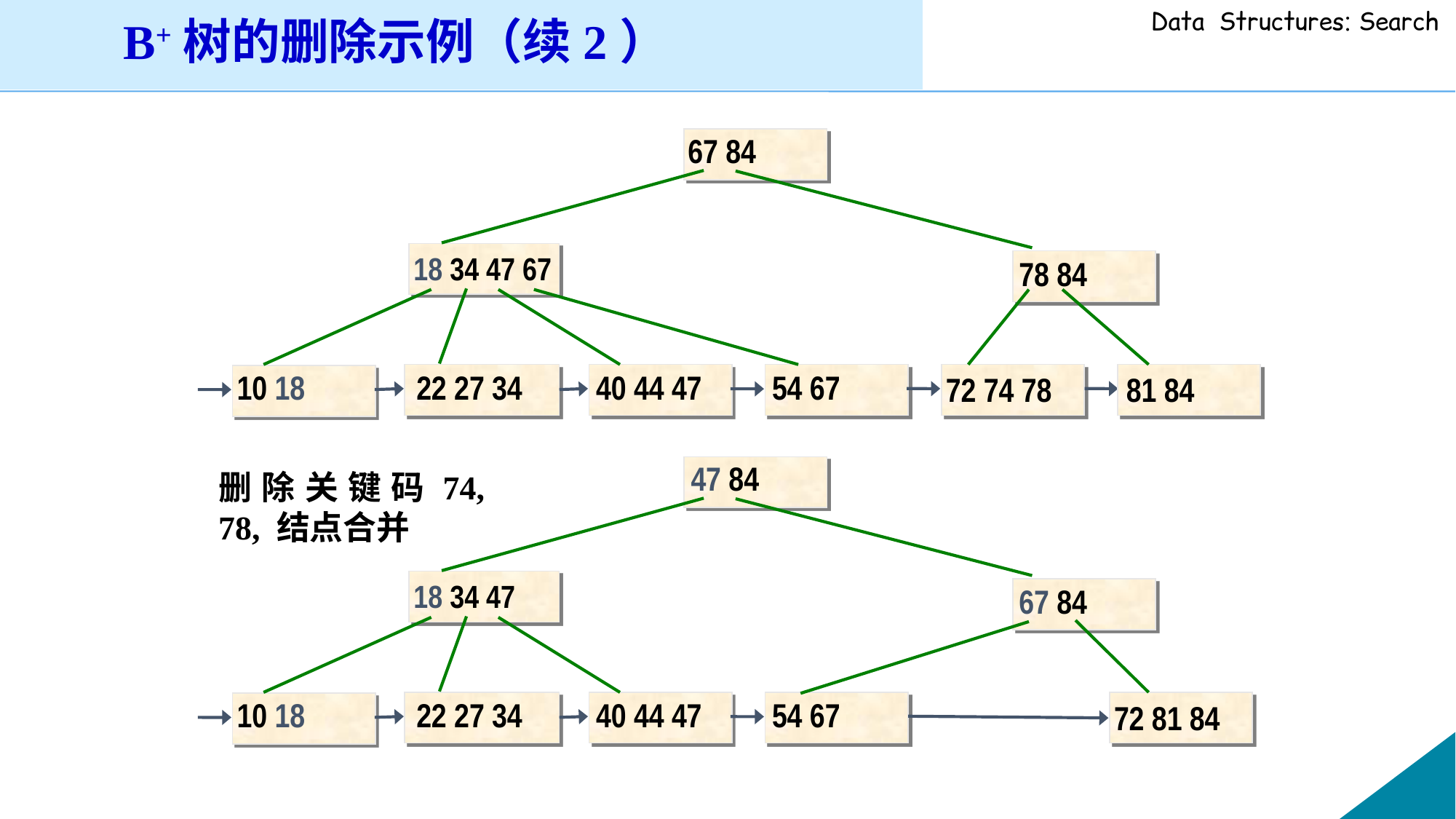

B+树的删除示例（续2）
67 84

18 34 47 67

78 84

10 18

 22 27 34

40 44 47

54 67

72 74 78

81 84

47 84

18 34 47

67 84

10 18

 22 27 34

40 44 47

54 67

72 81 84

删除关键码74, 78, 结点合并